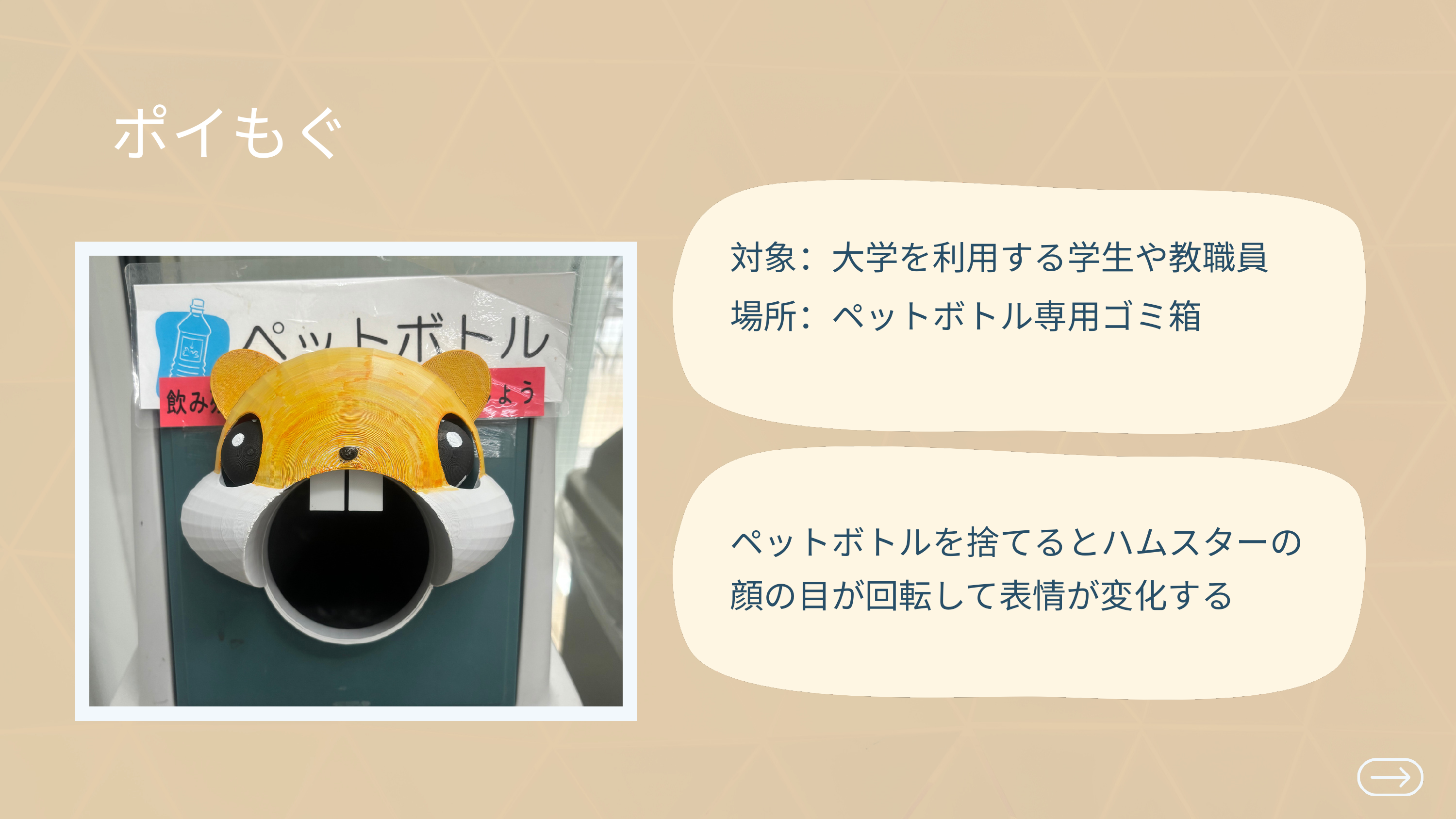

ポイもぐ

対象：大学を利用する学生や教職員
場所：ペットボトル専用ゴミ箱

ペットボトルを捨てるとハムスターの顔の目が回転して表情が変化する